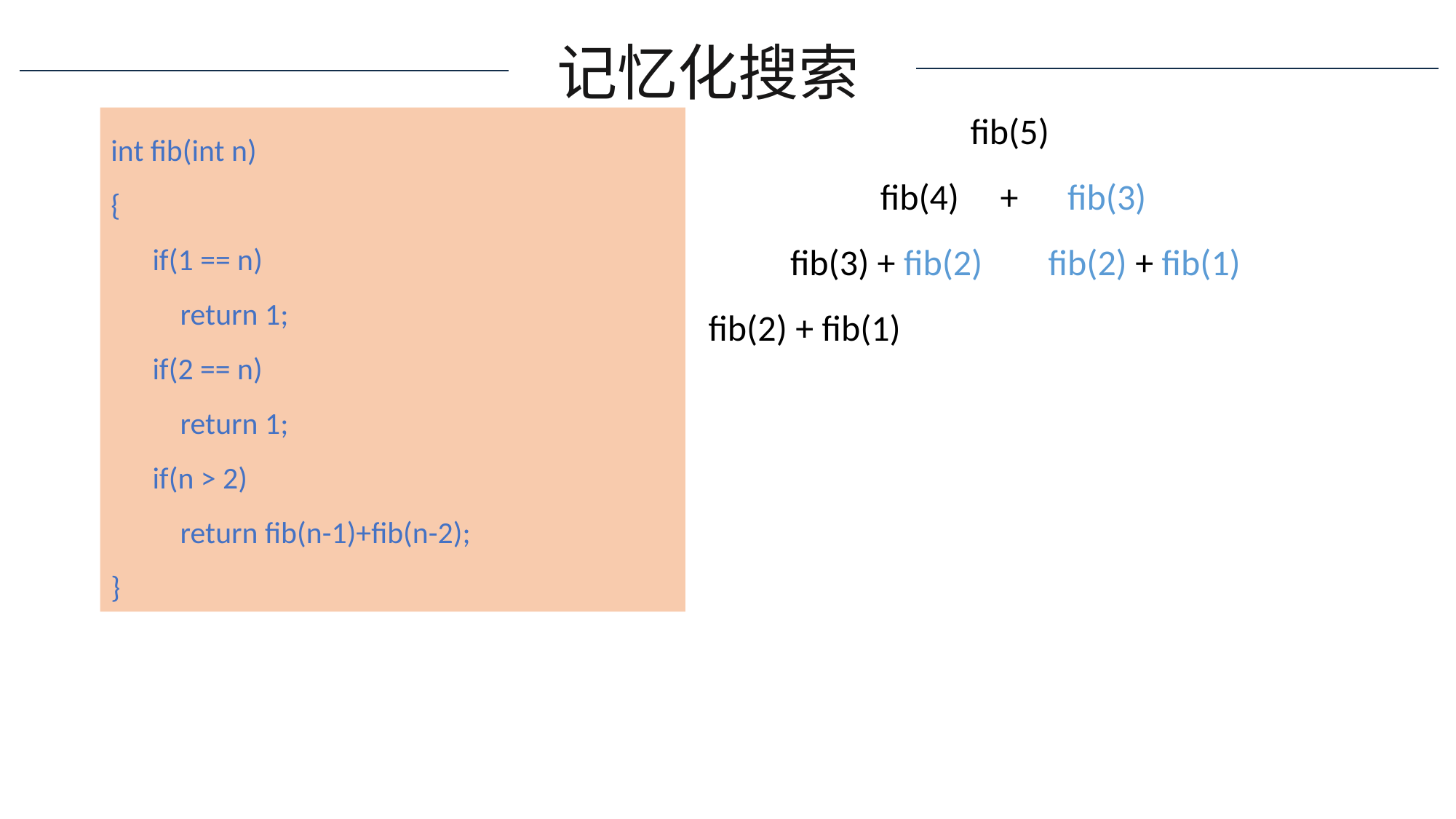

记忆化搜索
                                                                                                         fib(5)
                                                                                              fib(4)     +      fib(3)
                                                                                   fib(3) + fib(2)        fib(2) + fib(1)
                                                                         fib(2) + fib(1)

int fib(int n)
{
      if(1 == n)
          return 1;
      if(2 == n)
          return 1;
      if(n > 2)
          return fib(n-1)+fib(n-2);
}